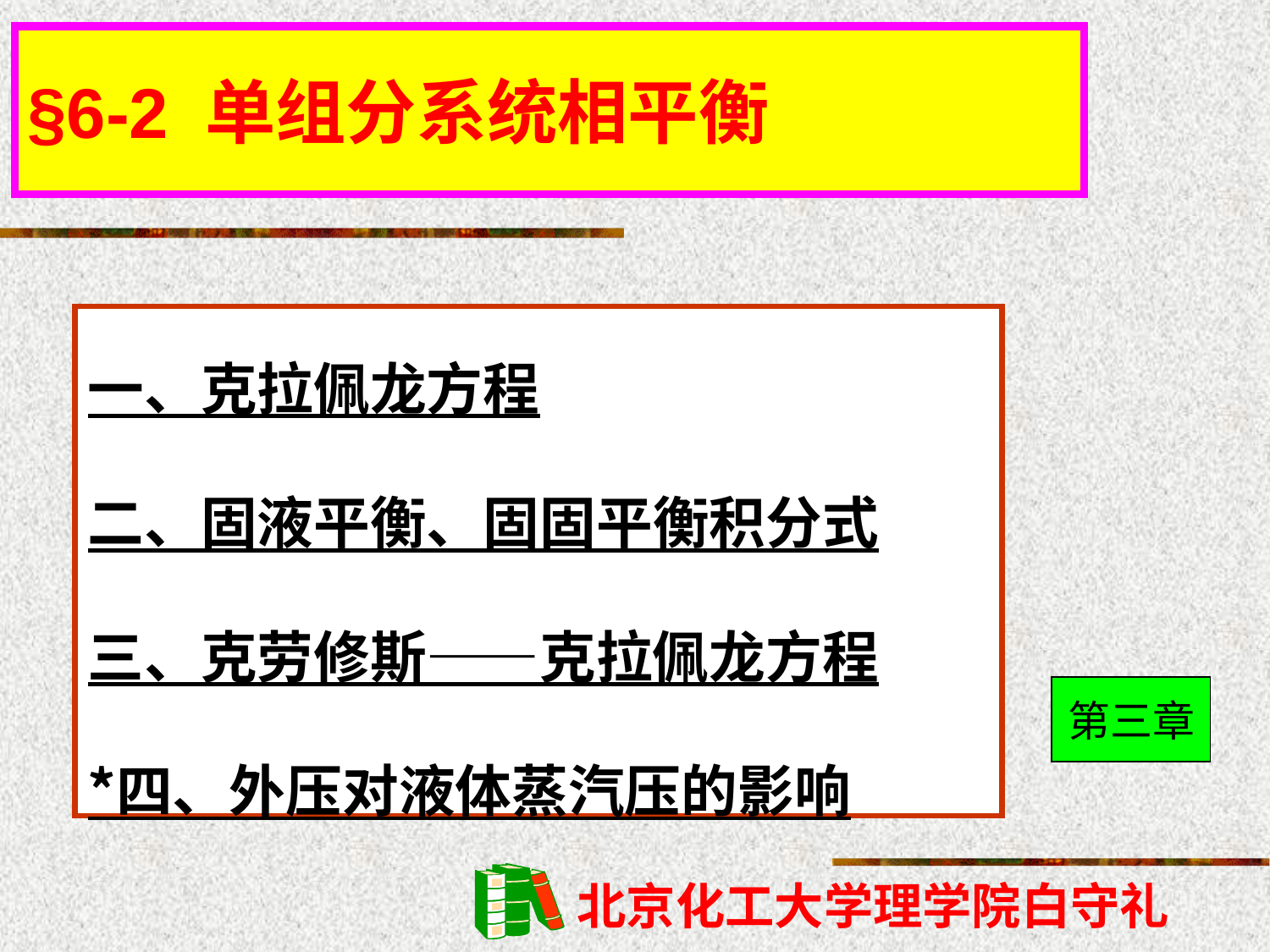

# §6-2 单组分系统相平衡
一、克拉佩龙方程
二、固液平衡、固固平衡积分式
三、克劳修斯——克拉佩龙方程
*四、外压对液体蒸汽压的影响
第三章